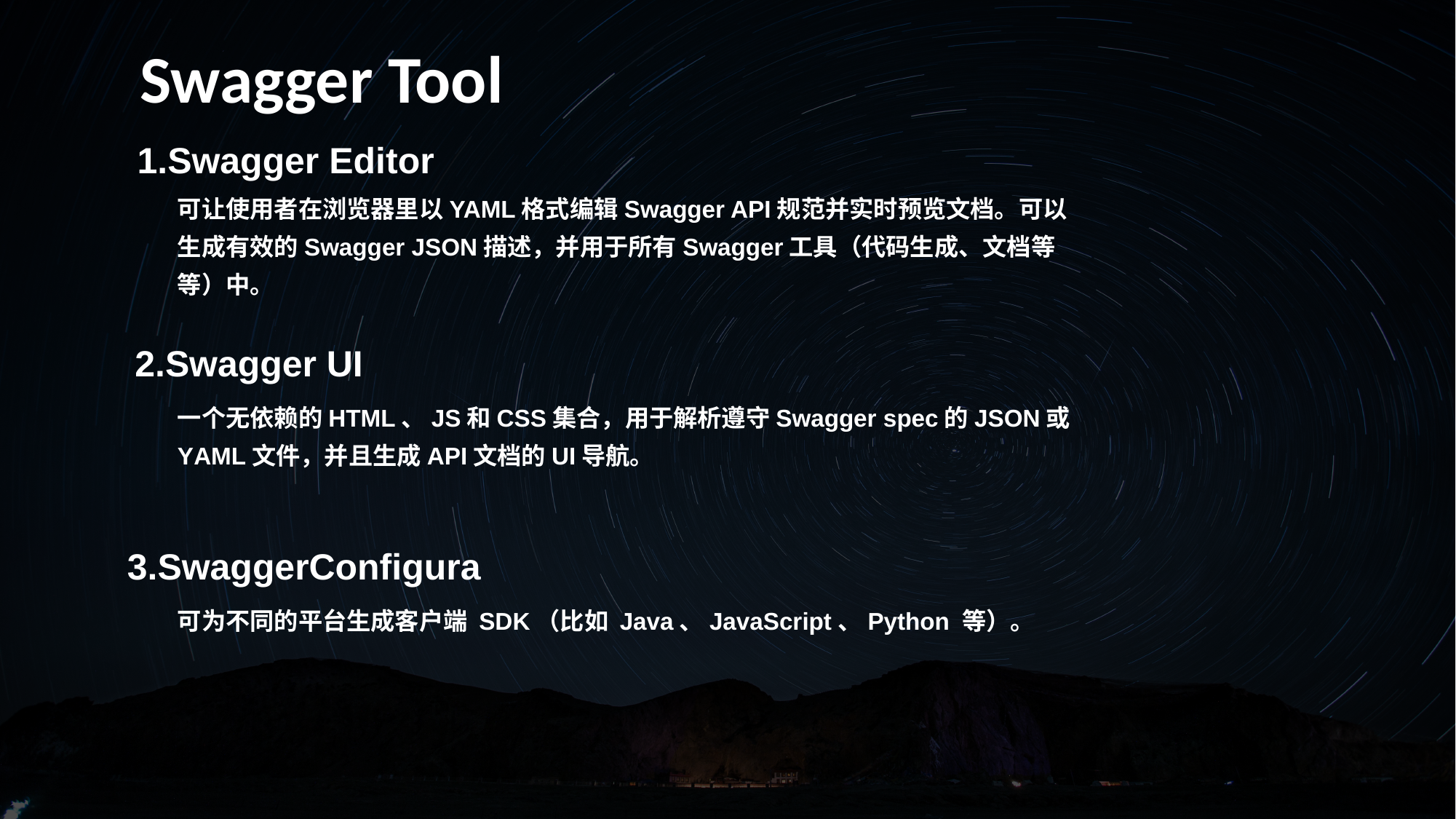

Swagger Tool
1.Swagger Editor
可让使用者在浏览器里以YAML格式编辑Swagger API规范并实时预览文档。可以生成有效的Swagger JSON描述，并用于所有Swagger工具（代码生成、文档等等）中。
2.Swagger UI
一个无依赖的HTML、JS和CSS集合，用于解析遵守Swagger spec的JSON或YAML文件，并且生成API文档的UI导航。
3.SwaggerConfigura
可为不同的平台生成客户端 SDK（比如 Java、JavaScript、Python 等）。